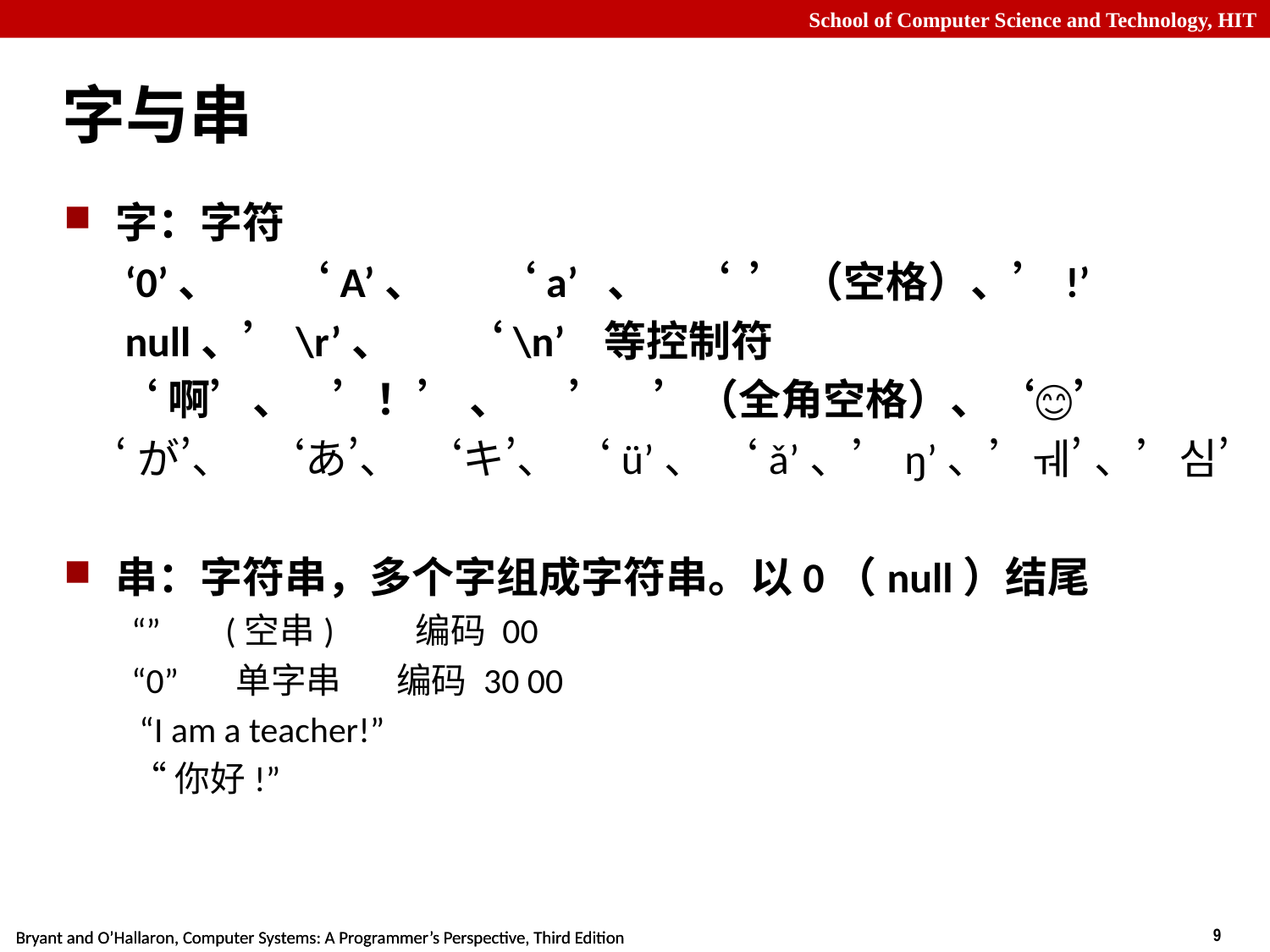

# 字与串
字：字符
      ‘0’、       ‘A’、       ‘a’  、    ‘  ’ （空格）、’!’
      null、’\r’、       ‘\n’   等控制符
     ‘啊’、    ’！’ 、      ’　’（全角空格）、‘😊’
     ‘が’、   ‘あ’、  ‘キ’、 ‘ü’、 ‘ǎ’、’ŋ’、’ㅞ’ 、’심’

串：字符串，多个字组成字符串。以0（null）结尾
“”        (空串)         编码 00
“0”      单字串       编码 30 00
 “I am a teacher!”
“你好!”